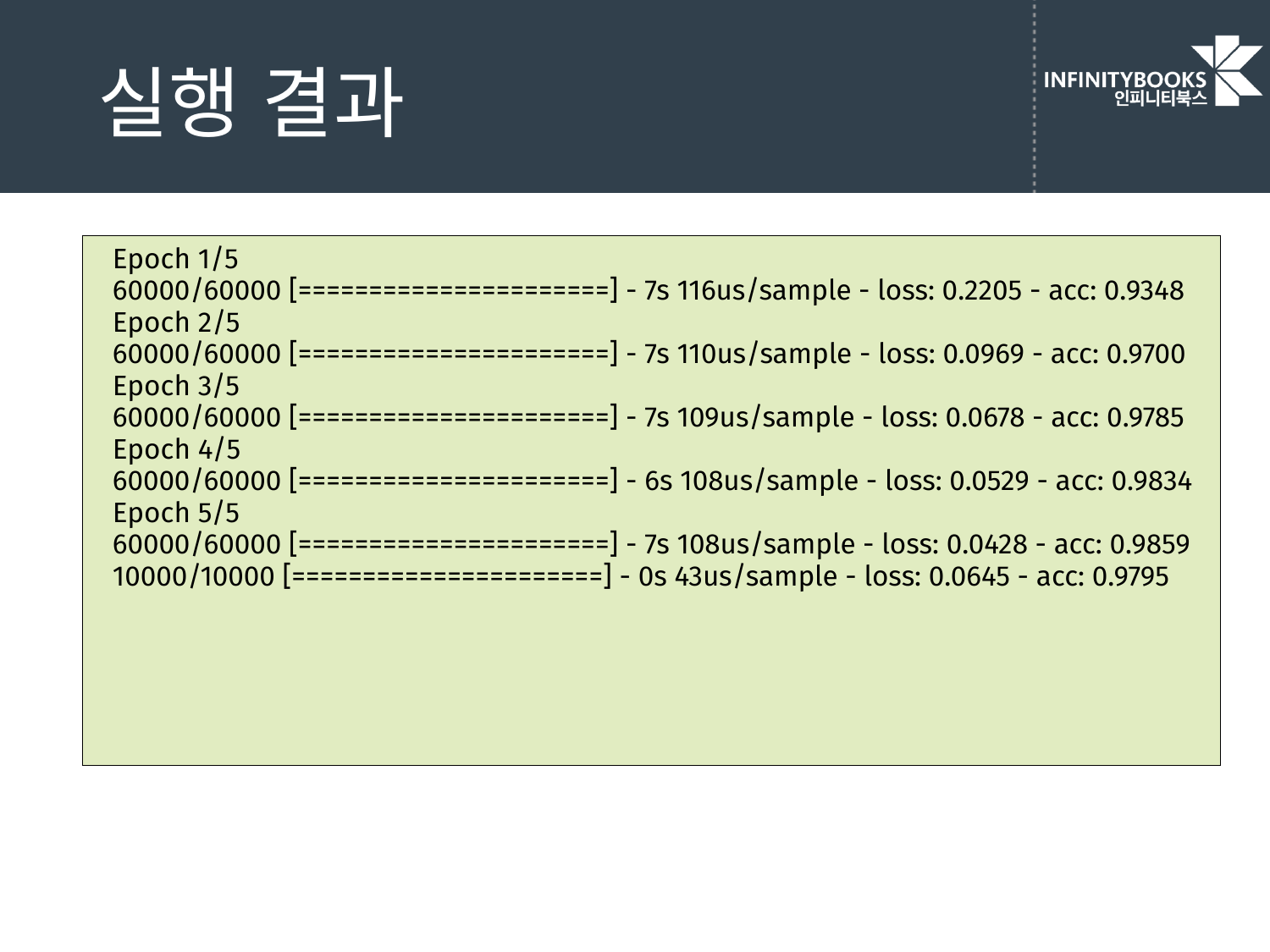

# 실행 결과
Epoch 1/5
60000/60000 [======================] - 7s 116us/sample - loss: 0.2205 - acc: 0.9348
Epoch 2/5
60000/60000 [======================] - 7s 110us/sample - loss: 0.0969 - acc: 0.9700
Epoch 3/5
60000/60000 [======================] - 7s 109us/sample - loss: 0.0678 - acc: 0.9785
Epoch 4/5
60000/60000 [======================] - 6s 108us/sample - loss: 0.0529 - acc: 0.9834
Epoch 5/5
60000/60000 [======================] - 7s 108us/sample - loss: 0.0428 - acc: 0.9859
10000/10000 [======================] - 0s 43us/sample - loss: 0.0645 - acc: 0.9795